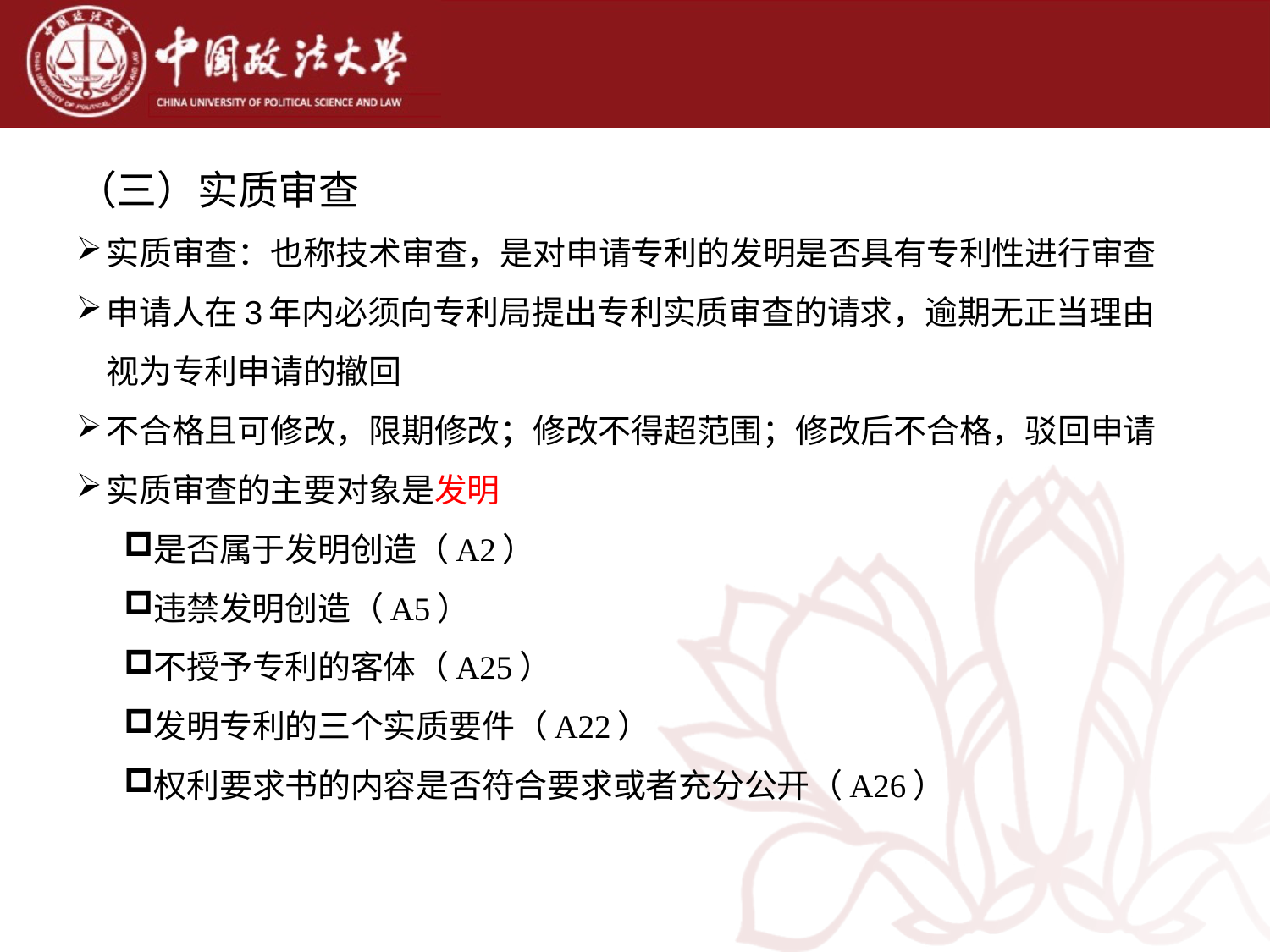

（三）实质审查
实质审查：也称技术审查，是对申请专利的发明是否具有专利性进行审查
申请人在3年内必须向专利局提出专利实质审查的请求，逾期无正当理由视为专利申请的撤回
不合格且可修改，限期修改；修改不得超范围；修改后不合格，驳回申请
实质审查的主要对象是发明
是否属于发明创造（A2）
违禁发明创造（A5）
不授予专利的客体（A25）
发明专利的三个实质要件（A22）
权利要求书的内容是否符合要求或者充分公开（A26）